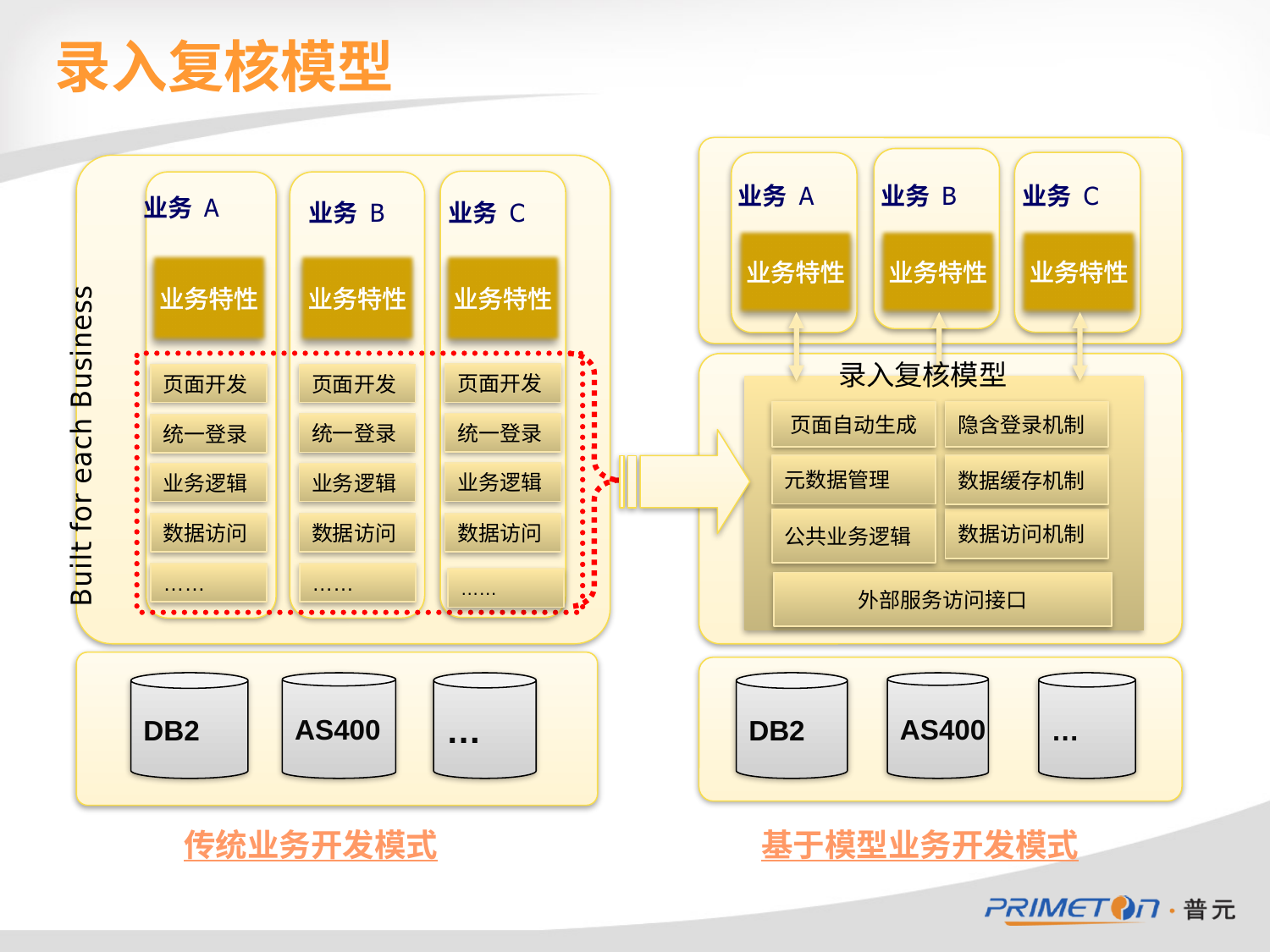

录入复核模型

Built for each Business

业务 A
业务 B
业务 C
业务 A
业务 C
业务 B
业务特性
业务特性
业务特性
业务特性
业务特性
业务特性

录入复核模型

页面开发
页面开发
页面开发

页面自动生成
隐含登录机制
统一登录
统一登录
统一登录

元数据管理
数据缓存机制
业务逻辑
业务逻辑
业务逻辑
公共业务逻辑
数据访问机制
数据访问
数据访问
数据访问
……
……
……
外部服务访问接口

DB2
AS400
…
DB2
AS400
…

传统业务开发模式
基于模型业务开发模式